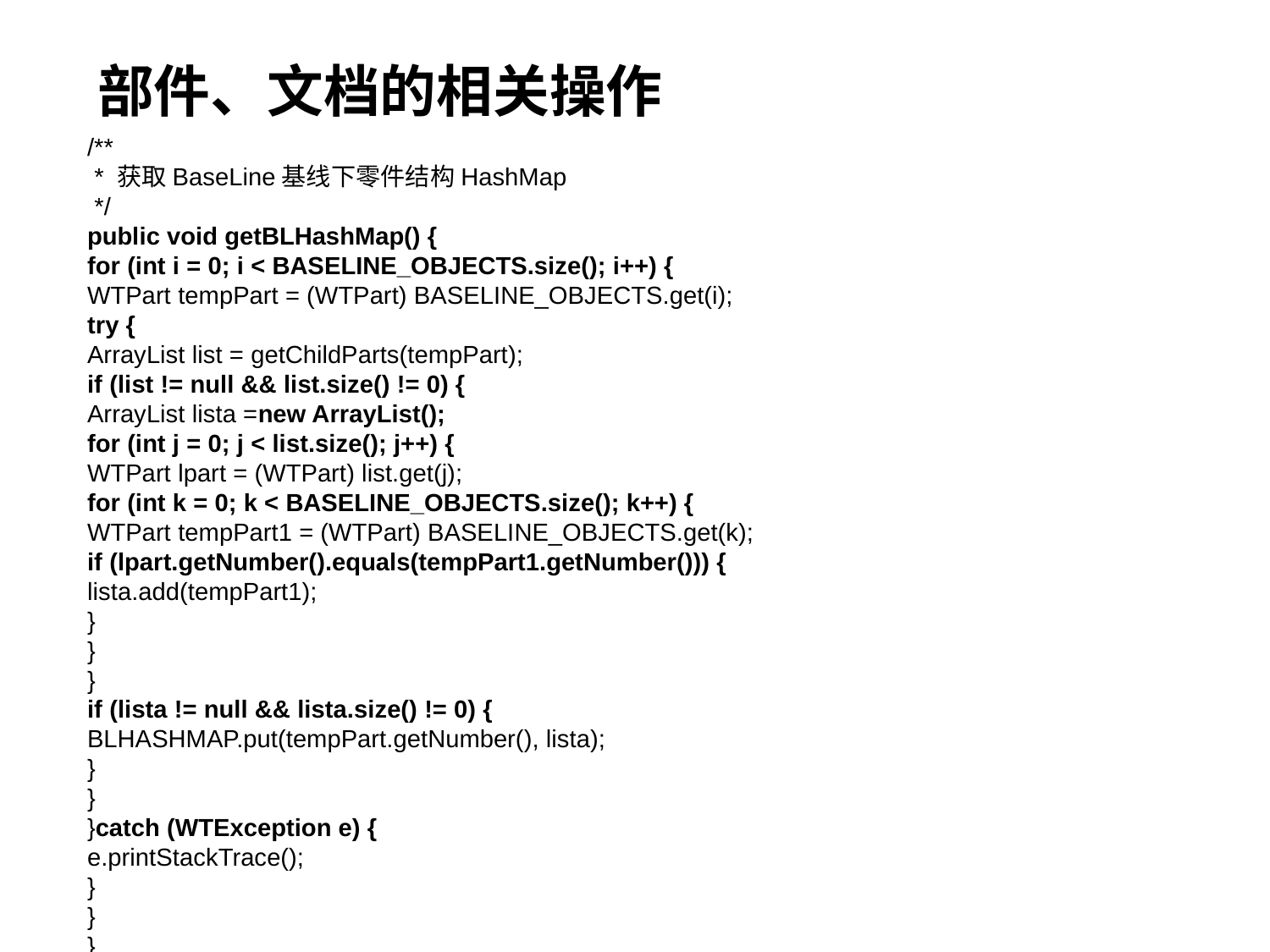

# 部件、文档的相关操作
/**
 * 获取BaseLine基线下零件结构HashMap
 */
public void getBLHashMap() {
for (int i = 0; i < BASELINE_OBJECTS.size(); i++) {
WTPart tempPart = (WTPart) BASELINE_OBJECTS.get(i);
try {
ArrayList list = getChildParts(tempPart);
if (list != null && list.size() != 0) {
ArrayList lista =new ArrayList();
for (int j = 0; j < list.size(); j++) {
WTPart lpart = (WTPart) list.get(j);
for (int k = 0; k < BASELINE_OBJECTS.size(); k++) {
WTPart tempPart1 = (WTPart) BASELINE_OBJECTS.get(k);
if (lpart.getNumber().equals(tempPart1.getNumber())) {
lista.add(tempPart1);
}
}
}
if (lista != null && lista.size() != 0) {
BLHASHMAP.put(tempPart.getNumber(), lista);
}
}
}catch (WTException e) {
e.printStackTrace();
}
}
}